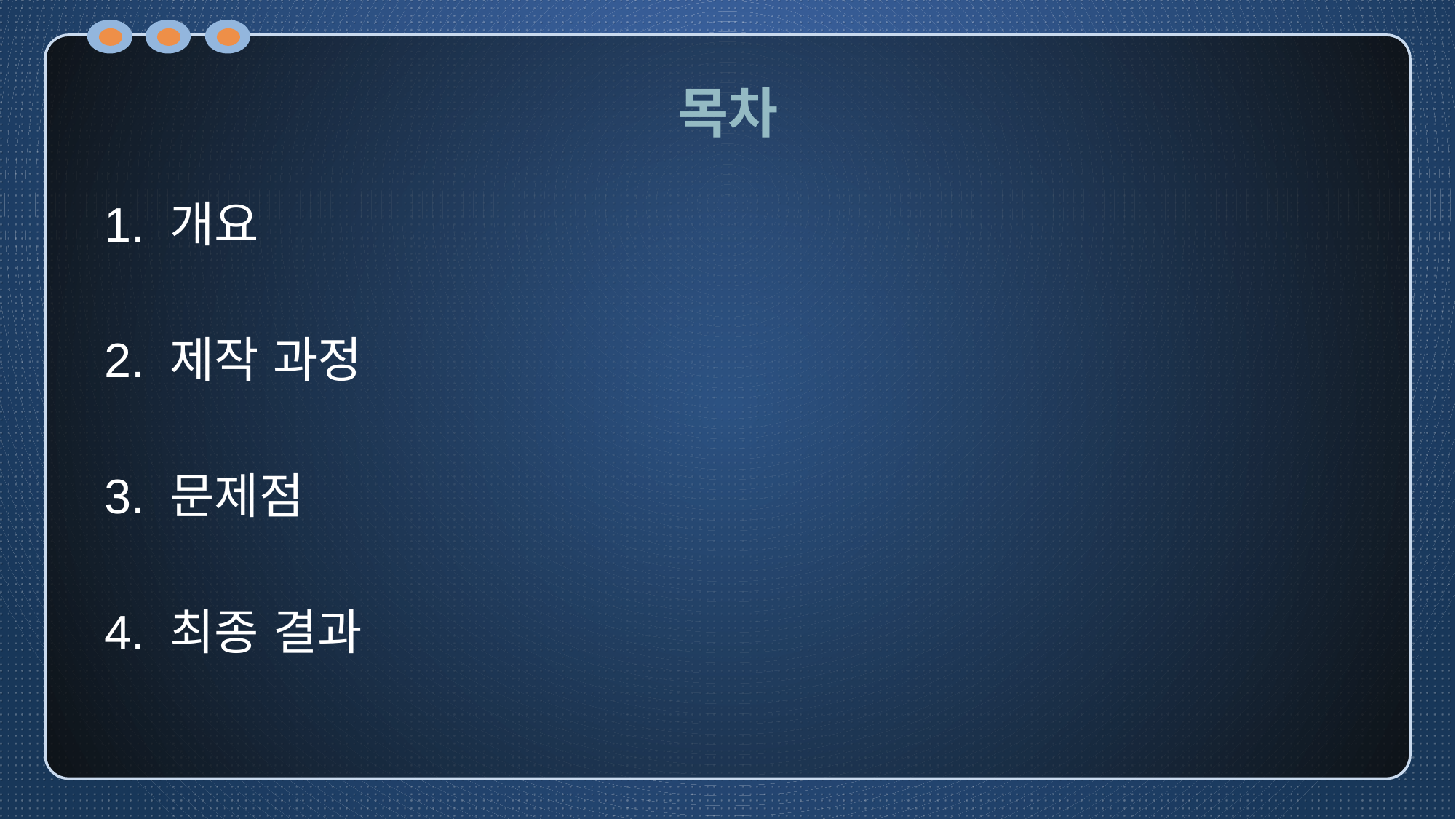

# 목차
 1. 개요

 2. 제작 과정

 3. 문제점

 4. 최종 결과